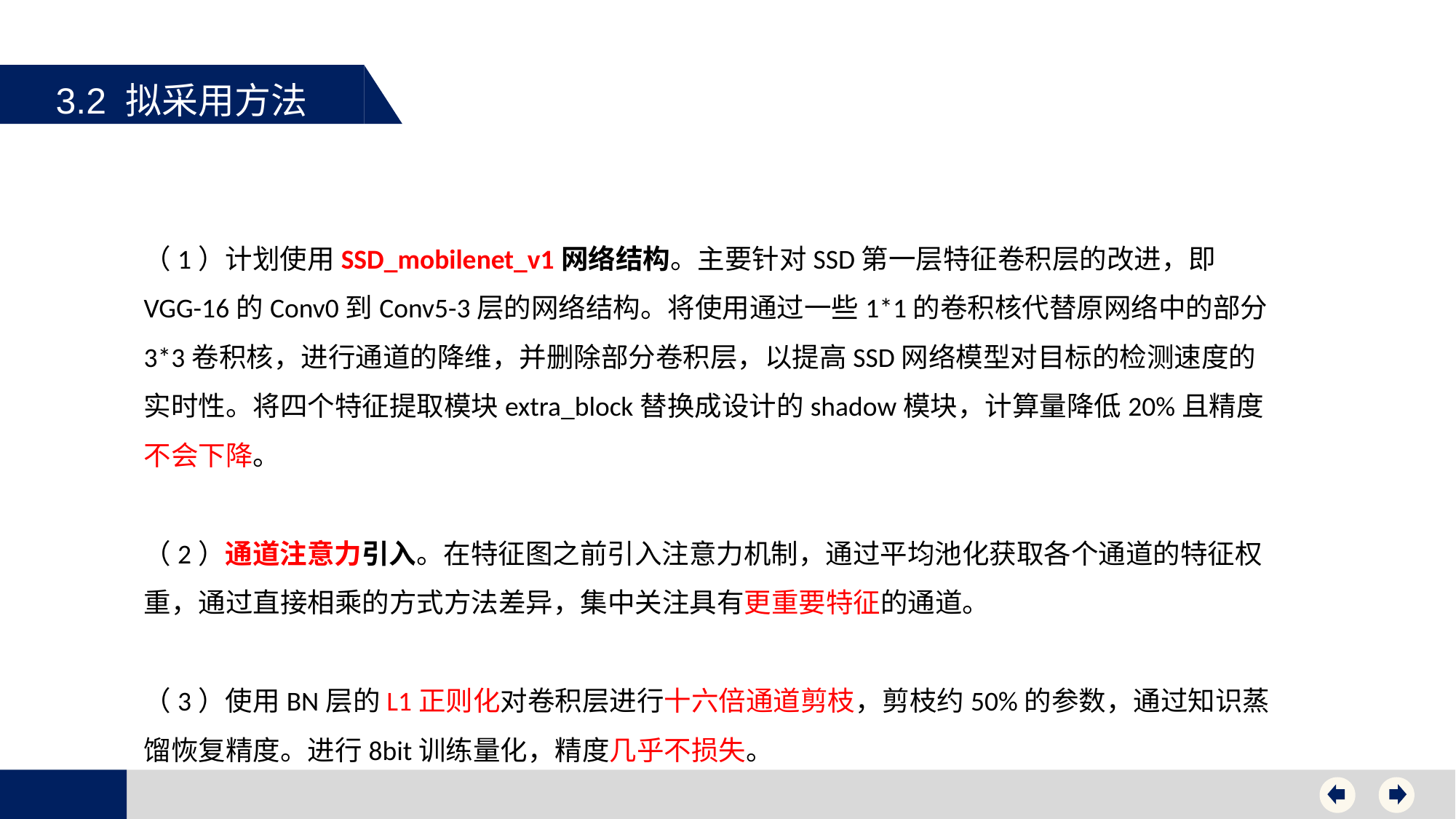

3.2 拟采用方法
（1）计划使用SSD_mobilenet_v1网络结构。主要针对SSD第一层特征卷积层的改进，即VGG-16的Conv0到Conv5-3层的网络结构。将使用通过一些1*1的卷积核代替原网络中的部分3*3卷积核，进行通道的降维，并删除部分卷积层，以提高SSD网络模型对目标的检测速度的实时性。将四个特征提取模块extra_block替换成设计的shadow模块，计算量降低20%且精度不会下降。

（2）通道注意力引入。在特征图之前引入注意力机制，通过平均池化获取各个通道的特征权重，通过直接相乘的方式方法差异，集中关注具有更重要特征的通道。

（3）使用BN层的L1正则化对卷积层进行十六倍通道剪枝，剪枝约50%的参数，通过知识蒸馏恢复精度。进行8bit训练量化，精度几乎不损失。